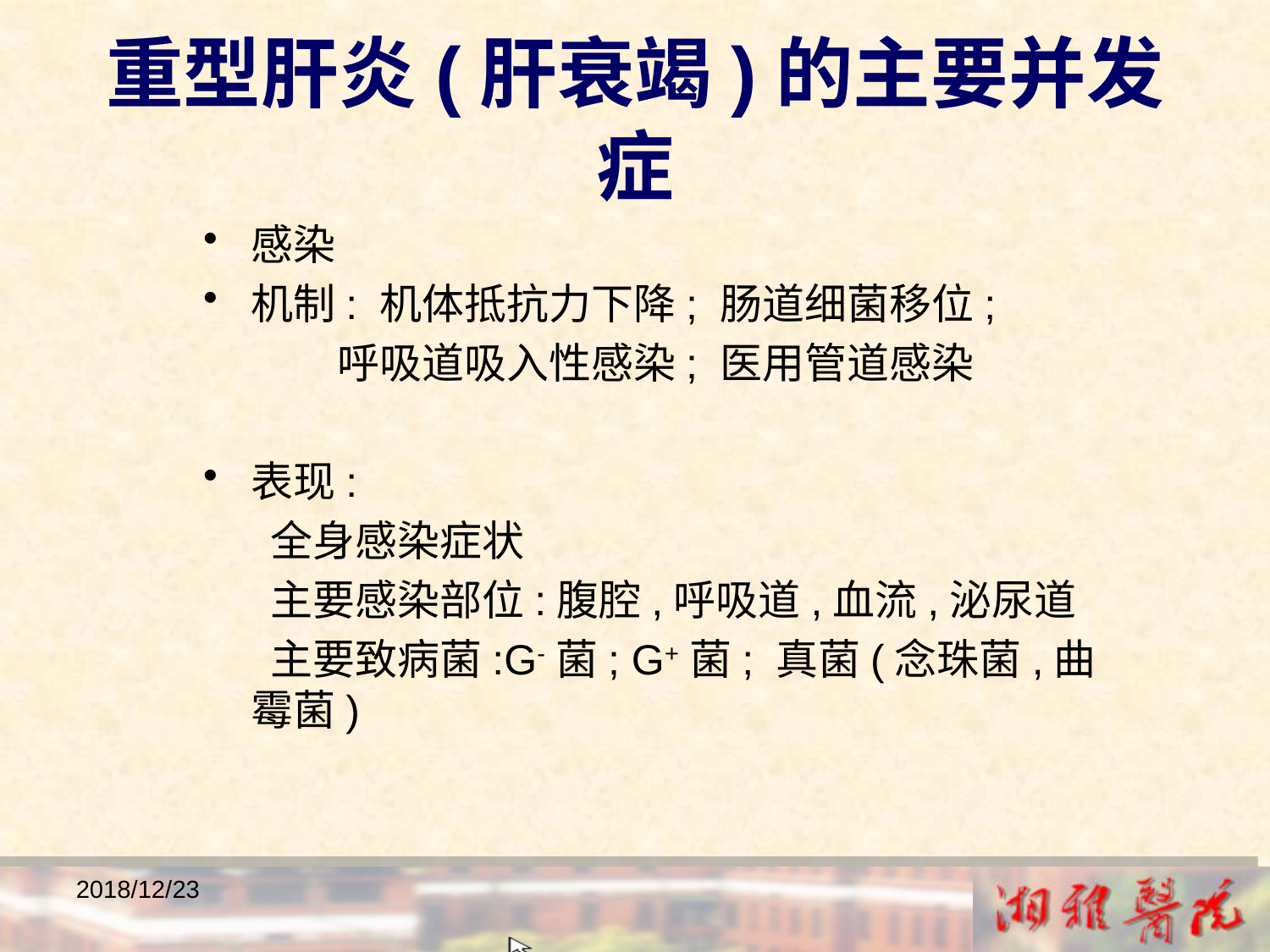

重型肝炎(肝衰竭)的主要并发症
感染
机制: 机体抵抗力下降; 肠道细菌移位;
             呼吸道吸入性感染; 医用管道感染

表现:
      全身感染症状
      主要感染部位:腹腔,呼吸道,血流,泌尿道
      主要致病菌:G-菌; G+菌; 真菌(念珠菌,曲霉菌)

2018/12/23